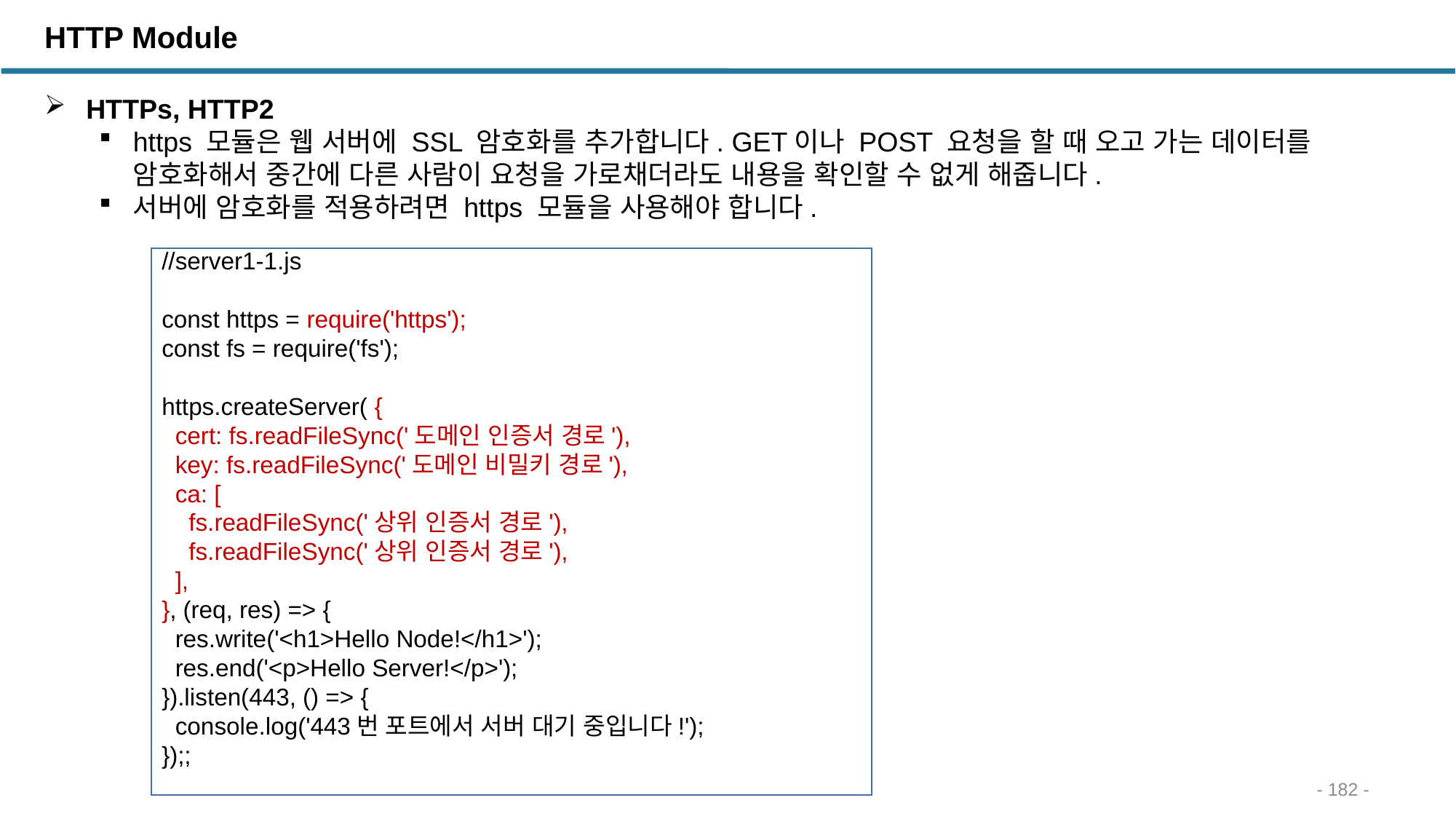

HTTP Module

 HTTPs, HTTP2
https 모듈은 웹 서버에 SSL 암호화를 추가합니다. GET이나 POST 요청을 할 때 오고 가는 데이터를 암호화해서 중간에 다른 사람이 요청을 가로채더라도 내용을 확인할 수 없게 해줍니다.
서버에 암호화를 적용하려면 https 모듈을 사용해야 합니다.
//server1-1.js

const https = require('https');
const fs = require('fs');

https.createServer( {
  cert: fs.readFileSync('도메인 인증서 경로'),
  key: fs.readFileSync('도메인 비밀키 경로'),
  ca: [
    fs.readFileSync('상위 인증서 경로'),
    fs.readFileSync('상위 인증서 경로'),
  ],
}, (req, res) => {
  res.write('<h1>Hello Node!</h1>');
  res.end('<p>Hello Server!</p>');
}).listen(443, () => {
  console.log('443번 포트에서 서버 대기 중입니다!');
});;

- 182 -